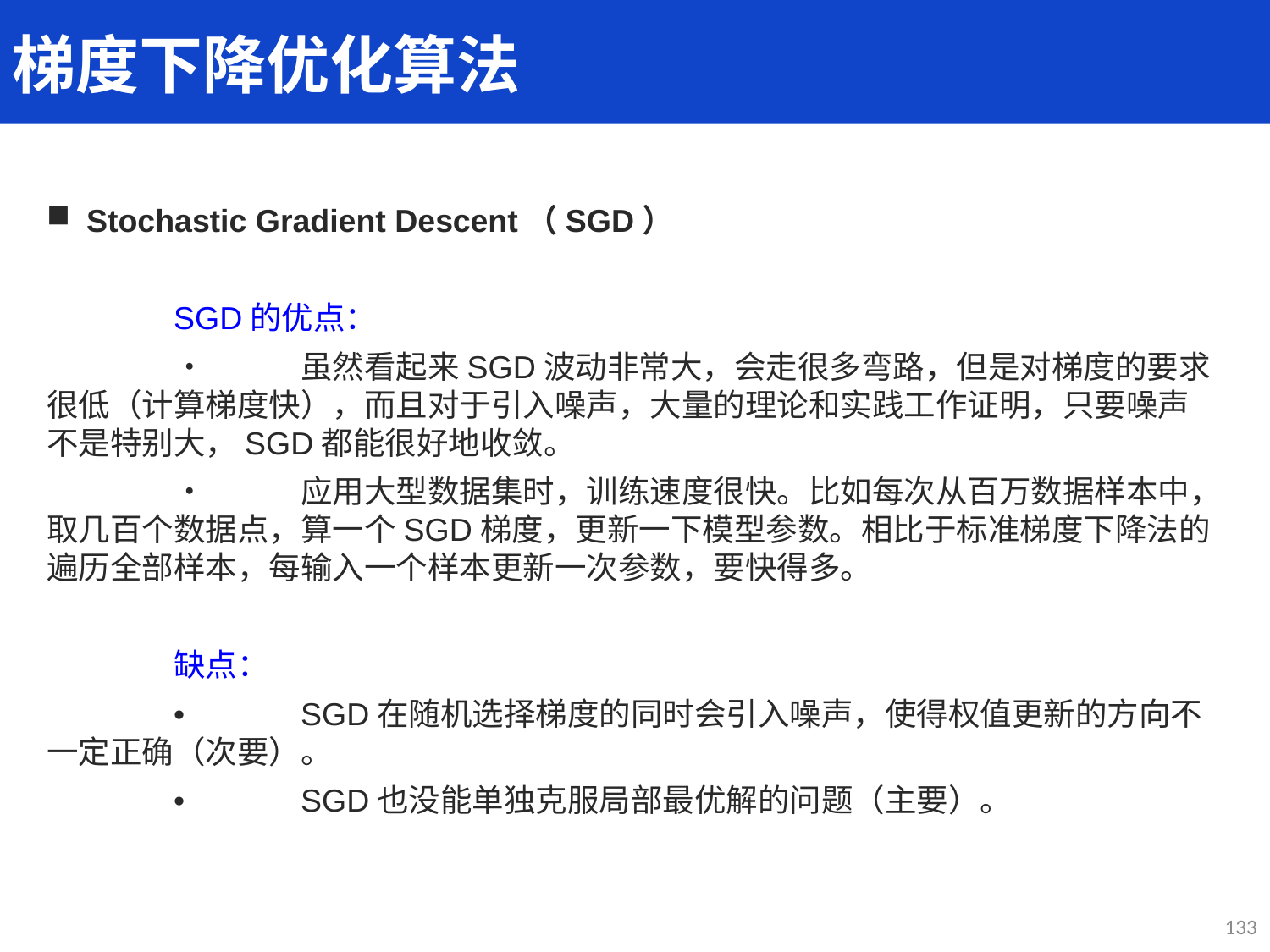

梯度下降优化算法

Stochastic Gradient Descent（SGD）

	SGD的优点：
	•	虽然看起来SGD波动非常大，会走很多弯路，但是对梯度的要求很低（计算梯度快），而且对于引入噪声，大量的理论和实践工作证明，只要噪声不是特别大，SGD都能很好地收敛。
	•	应用大型数据集时，训练速度很快。比如每次从百万数据样本中，取几百个数据点，算一个SGD梯度，更新一下模型参数。相比于标准梯度下降法的遍历全部样本，每输入一个样本更新一次参数，要快得多。

	缺点：
	•	SGD在随机选择梯度的同时会引入噪声，使得权值更新的方向不一定正确（次要）。
	•	SGD也没能单独克服局部最优解的问题（主要）。
133